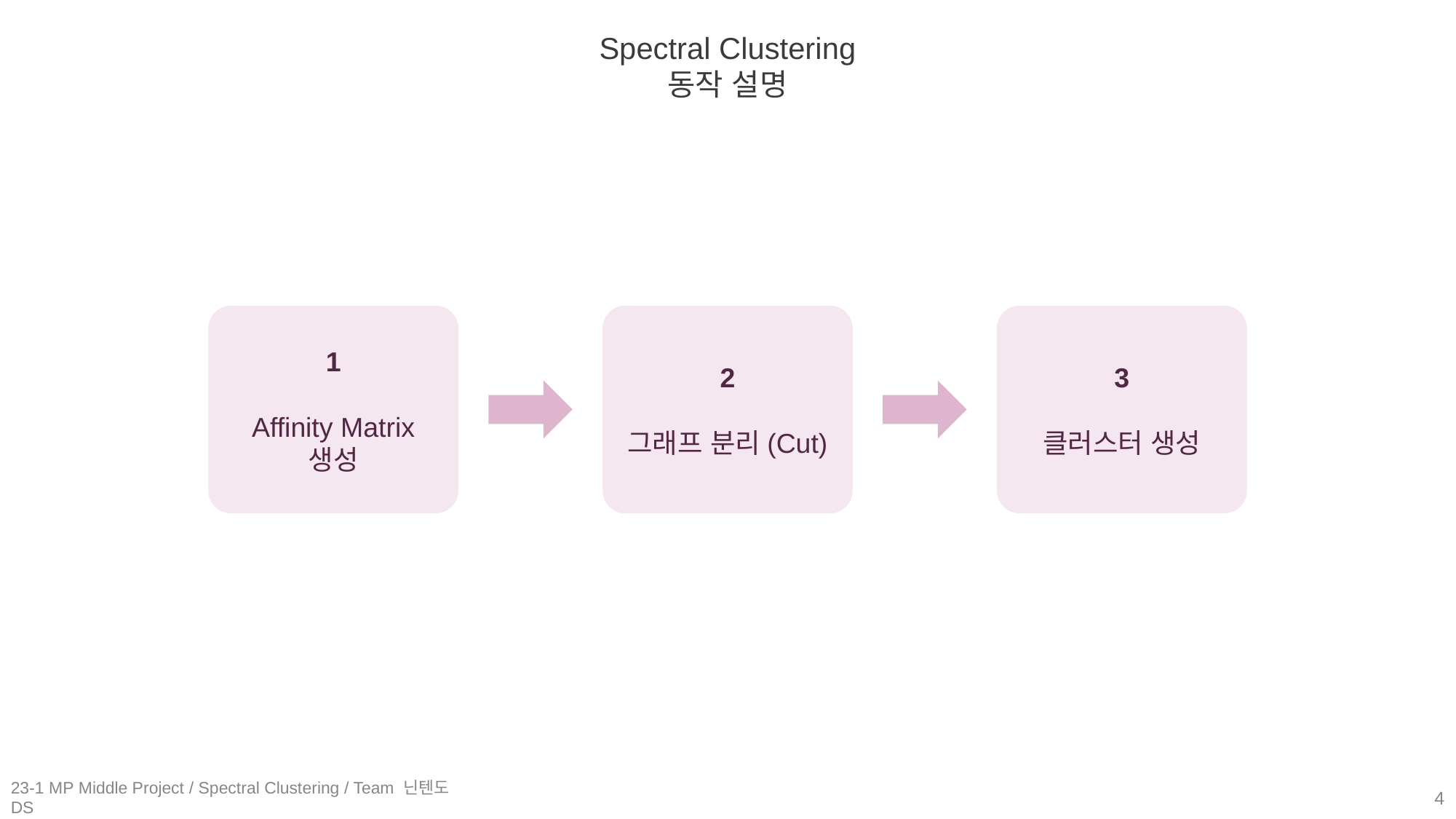

Spectral Clustering
동작 설명
1

Affinity Matrix
생성
2

그래프 분리(Cut)
3

클러스터 생성

23-1 MP Middle Project / Spectral Clustering / Team 닌텐도 DS
4